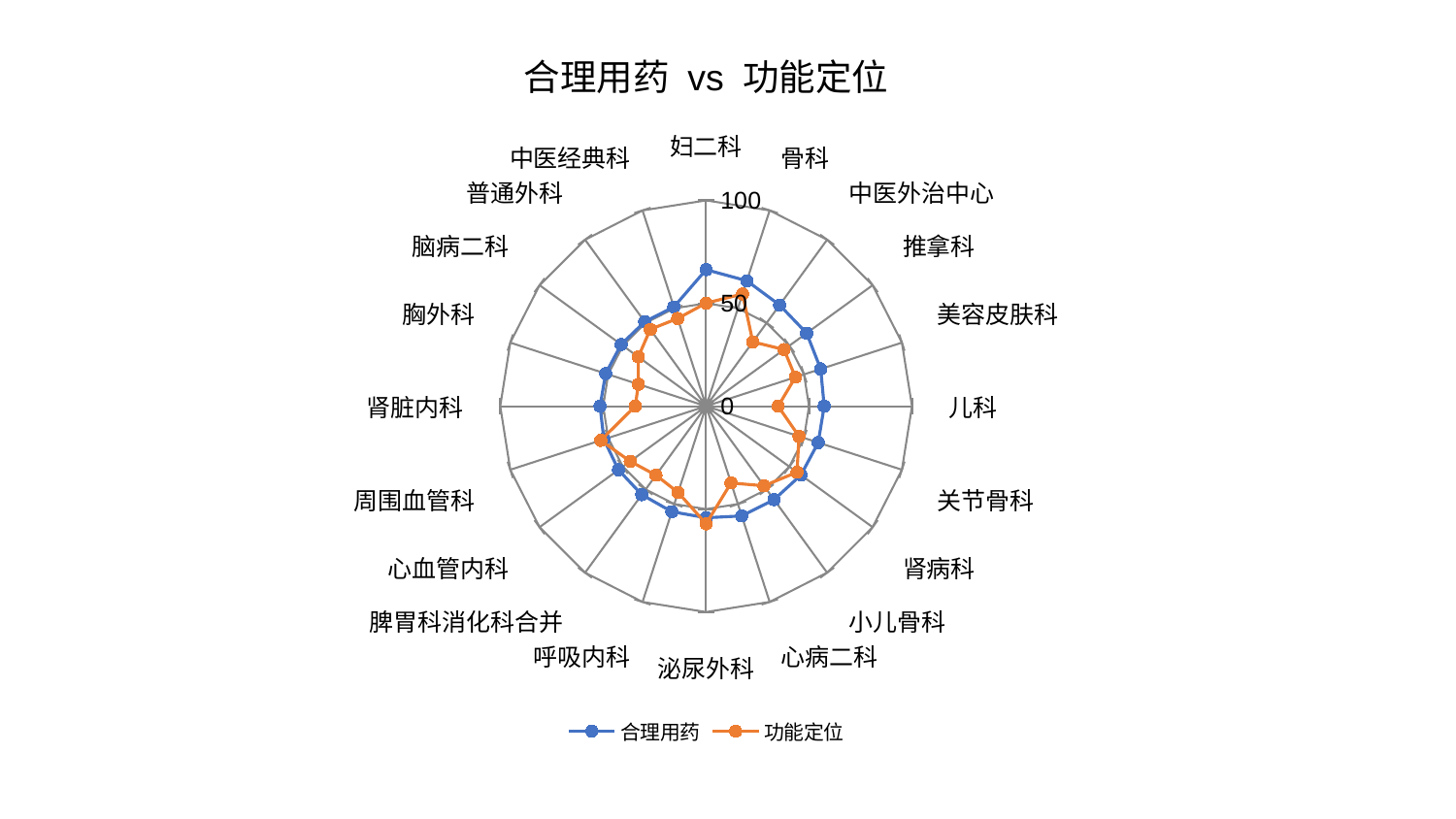

### Chart: 合理用药 vs 功能定位

| Category | 合理用药 | 功能定位 |
|---|---|---|
| 妇二科 | 66.32732668198022 | 50.09327609046199 |
| 骨科 | 64.07319058363942 | 57.32039556003155 |
| 中医外治中心 | 60.7564923492529 | 38.625420041707386 |
| 推拿科 | 60.35964772126522 | 46.80844569420865 |
| 美容皮肤科 | 58.51681358049474 | 45.63375235278816 |
| 儿科 | 57.35064888986007 | 35.01203066288063 |
| 关节骨科 | 57.26700264965791 | 47.4705306881084 |
| 肾病科 | 56.93433999250233 | 54.60887441626183 |
| 小儿骨科 | 56.142791825701536 | 47.82093644176221 |
| 心病二科 | 56.07595311353165 | 39.231205322952164 |
| 泌尿外科 | 54.2063913461148 | 57.14860495067569 |
| 呼吸内科 | 53.90562689525444 | 44.05450193457928 |
| 脾胃科消化科合并 | 53.147257799247534 | 41.45683933949457 |
| 心血管内科 | 52.630994737524276 | 45.57345673965987 |
| 周围血管科 | 52.211127348415275 | 53.83321688639399 |
| 肾脏内科 | 51.51115405038497 | 34.435329182216634 |
| 胸外科 | 51.29659348699267 | 34.575290580219004 |
| 脑病二科 | 51.01790357486508 | 40.74173896342369 |
| 普通外科 | 50.738183429546154 | 46.14825295618241 |
| 中医经典科 | 50.71349777508185 | 44.810972289851506 |
57